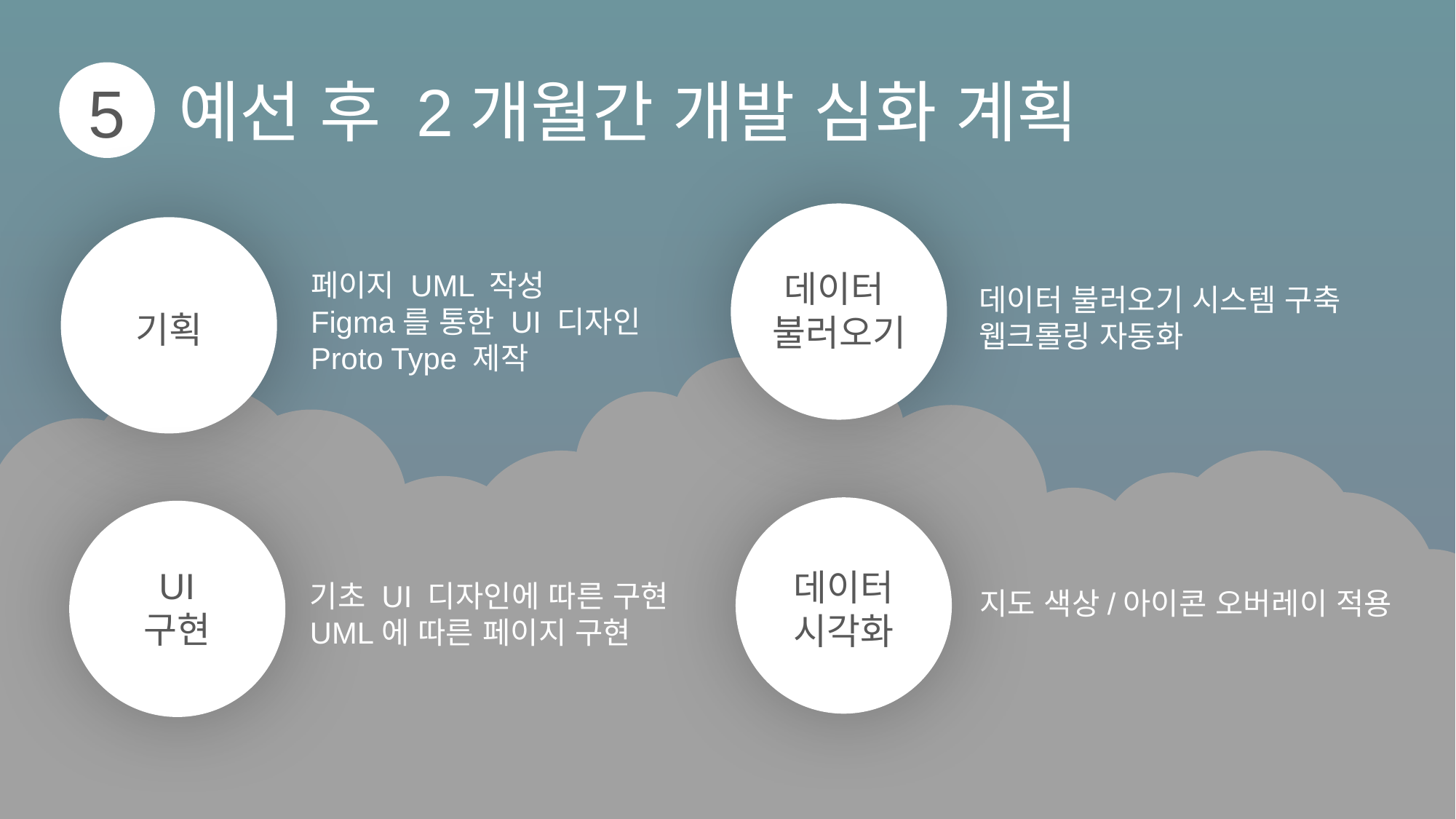

예선 후 2개월간 개발 심화 계획
5

데이터
불러오기
페이지 UML 작성
Figma를 통한 UI 디자인
Proto Type 제작
데이터 불러오기 시스템 구축
웹크롤링 자동화

기획

UI
구현
데이터
시각화
기초 UI 디자인에 따른 구현
UML에 따른 페이지 구현

지도 색상/아이콘 오버레이 적용